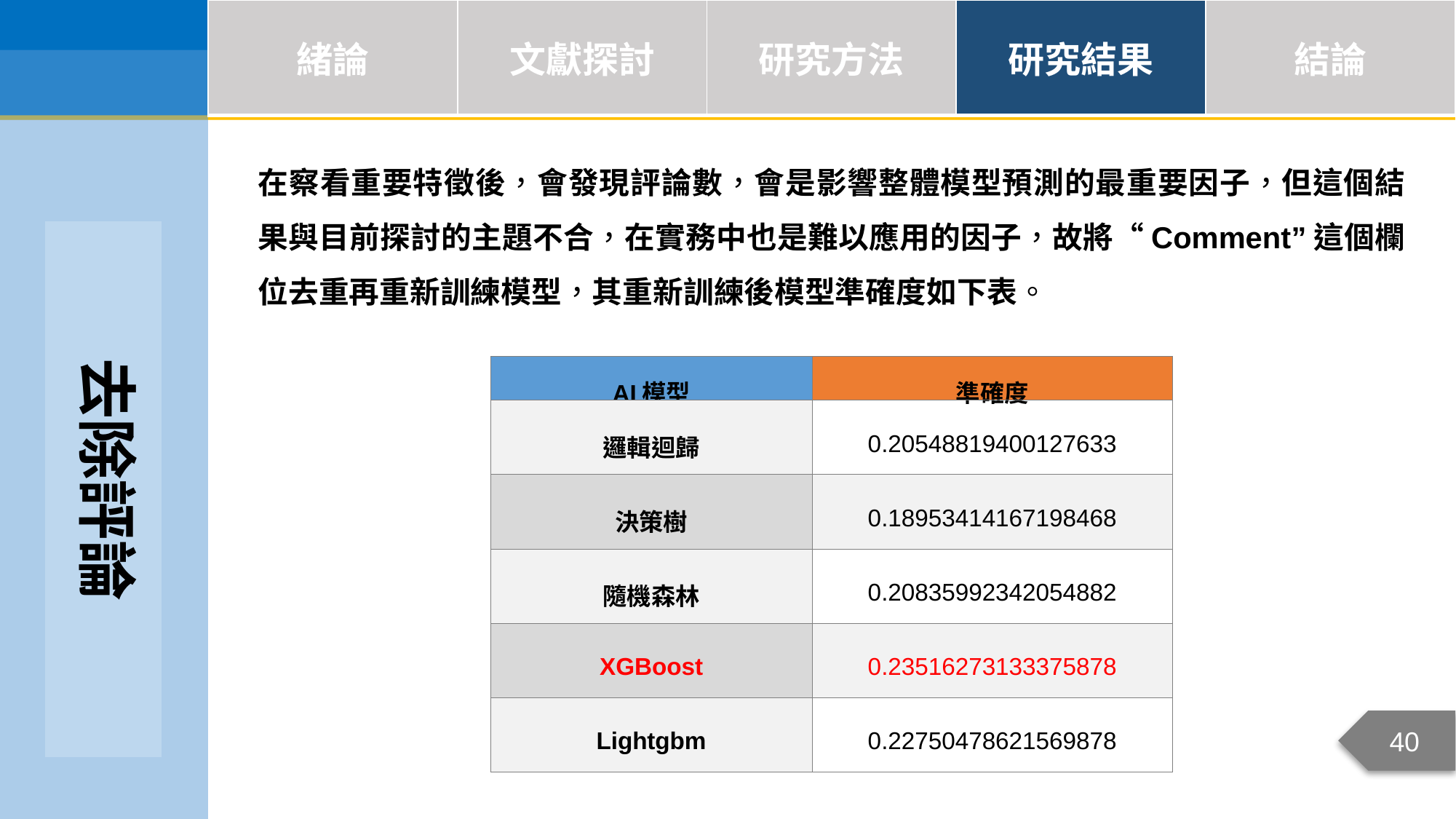

| 緒論 | 文獻探討 | 研究方法 | 研究結果 | 結論 |
| --- | --- | --- | --- | --- |

在察看重要特徵後，會發現評論數，會是影響整體模型預測的最重要因子，但這個結果與目前探討的主題不合，在實務中也是難以應用的因子，故將“Comment”這個欄位去重再重新訓練模型，其重新訓練後模型準確度如下表。

去除評論
| AI模型 | 準確度 |
| --- | --- |
| 邏輯迴歸 | 0.20548819400127633 |
| 決策樹 | 0.18953414167198468 |
| 隨機森林 | 0.20835992342054882 |
| XGBoost | 0.23516273133375878 |
| Lightgbm | 0.22750478621569878 |